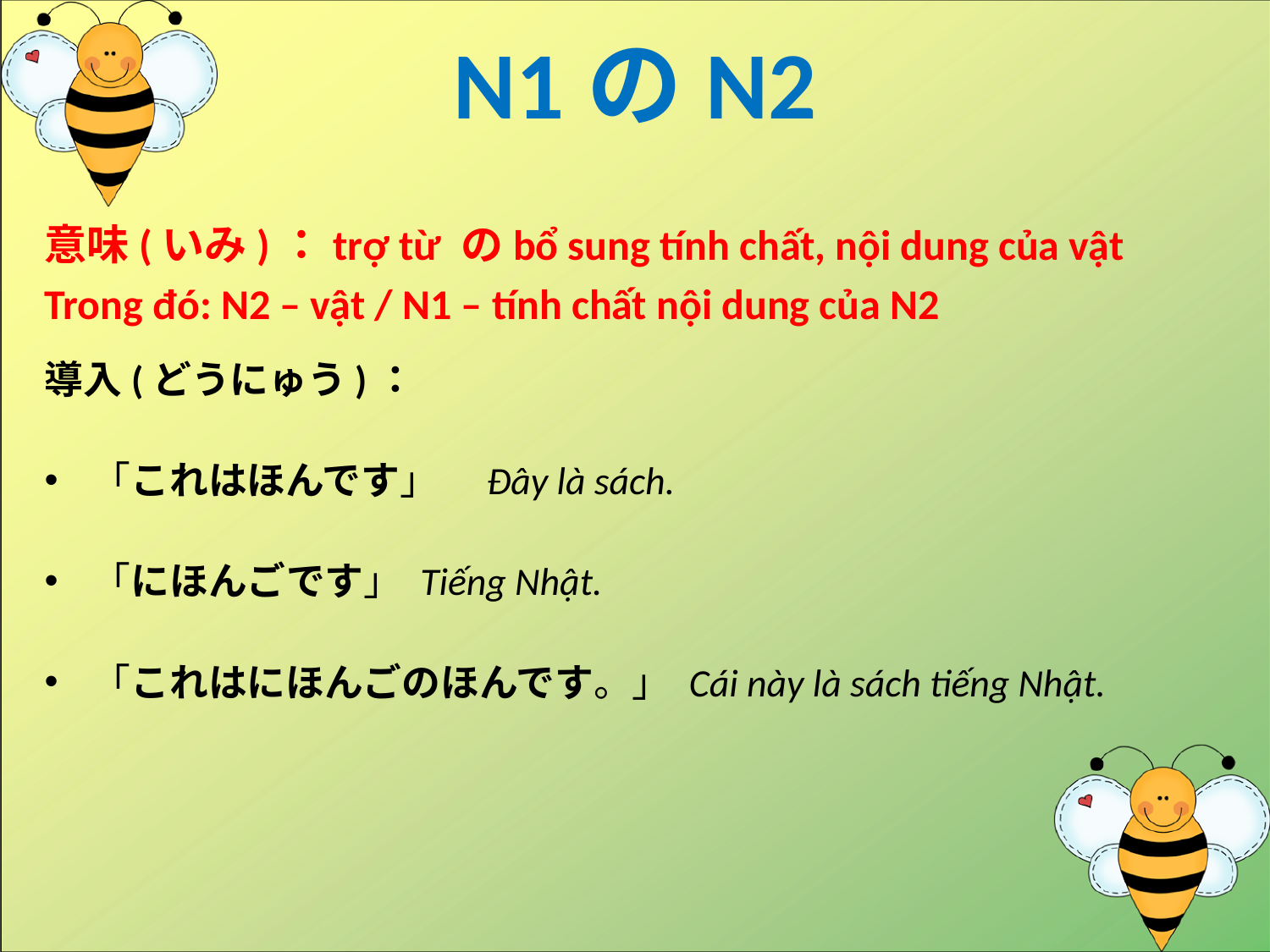

# N1のN2
意味(いみ)：trợ từ のbổ sung tính chất, nội dung của vật
Trong đó: N2 – vật / N1 – tính chất nội dung của N2
導入(どうにゅう)：
「これはほんです」　Đây là sách.
「にほんごです」 Tiếng Nhật.
「これはにほんごのほんです。」 Cái này là sách tiếng Nhật.